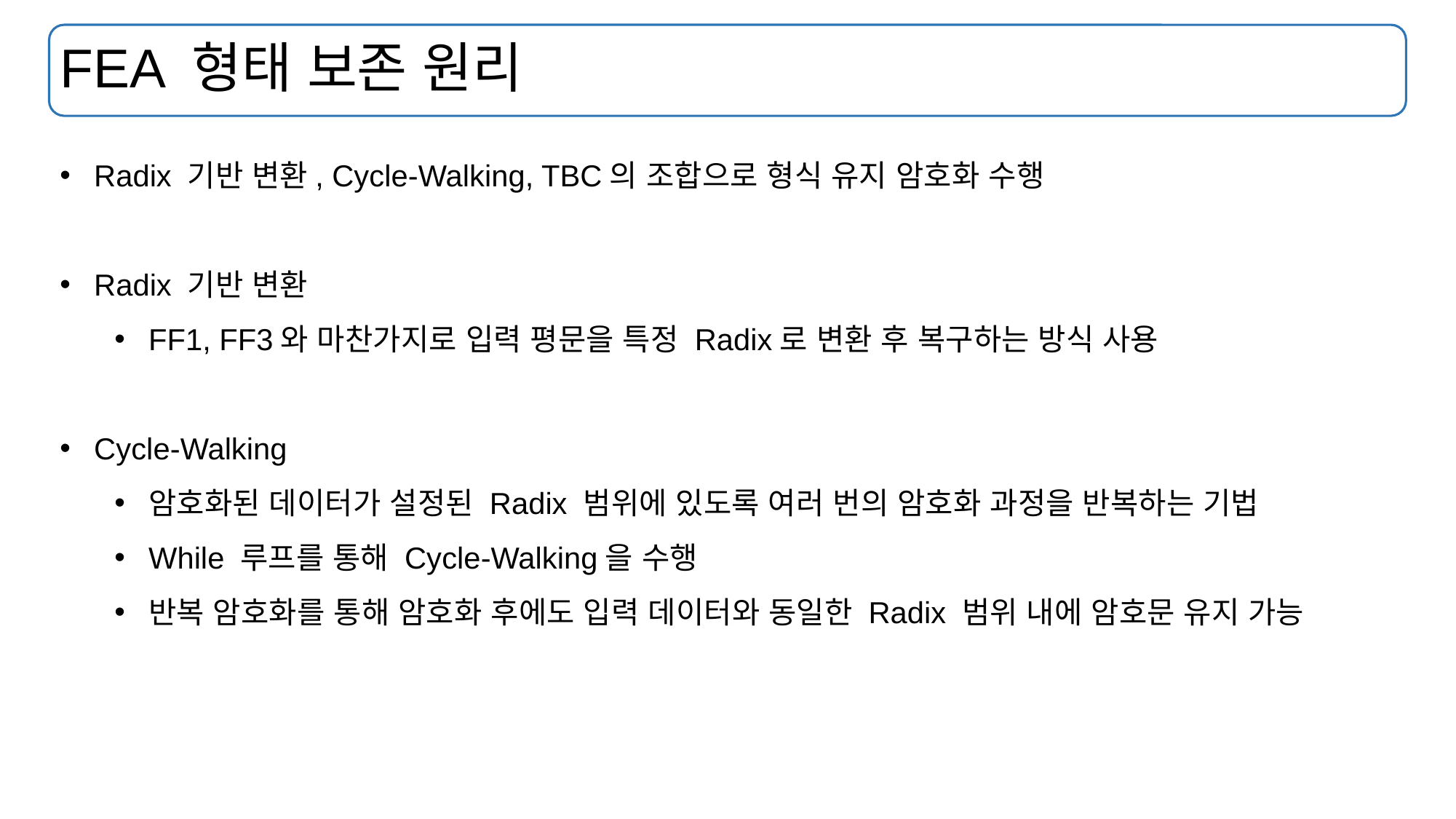

# FEA 형태 보존 원리
Radix 기반 변환, Cycle-Walking, TBC의 조합으로 형식 유지 암호화 수행

Radix 기반 변환
FF1, FF3와 마찬가지로 입력 평문을 특정 Radix로 변환 후 복구하는 방식 사용

Cycle-Walking
암호화된 데이터가 설정된 Radix 범위에 있도록 여러 번의 암호화 과정을 반복하는 기법
While 루프를 통해 Cycle-Walking을 수행
반복 암호화를 통해 암호화 후에도 입력 데이터와 동일한 Radix 범위 내에 암호문 유지 가능